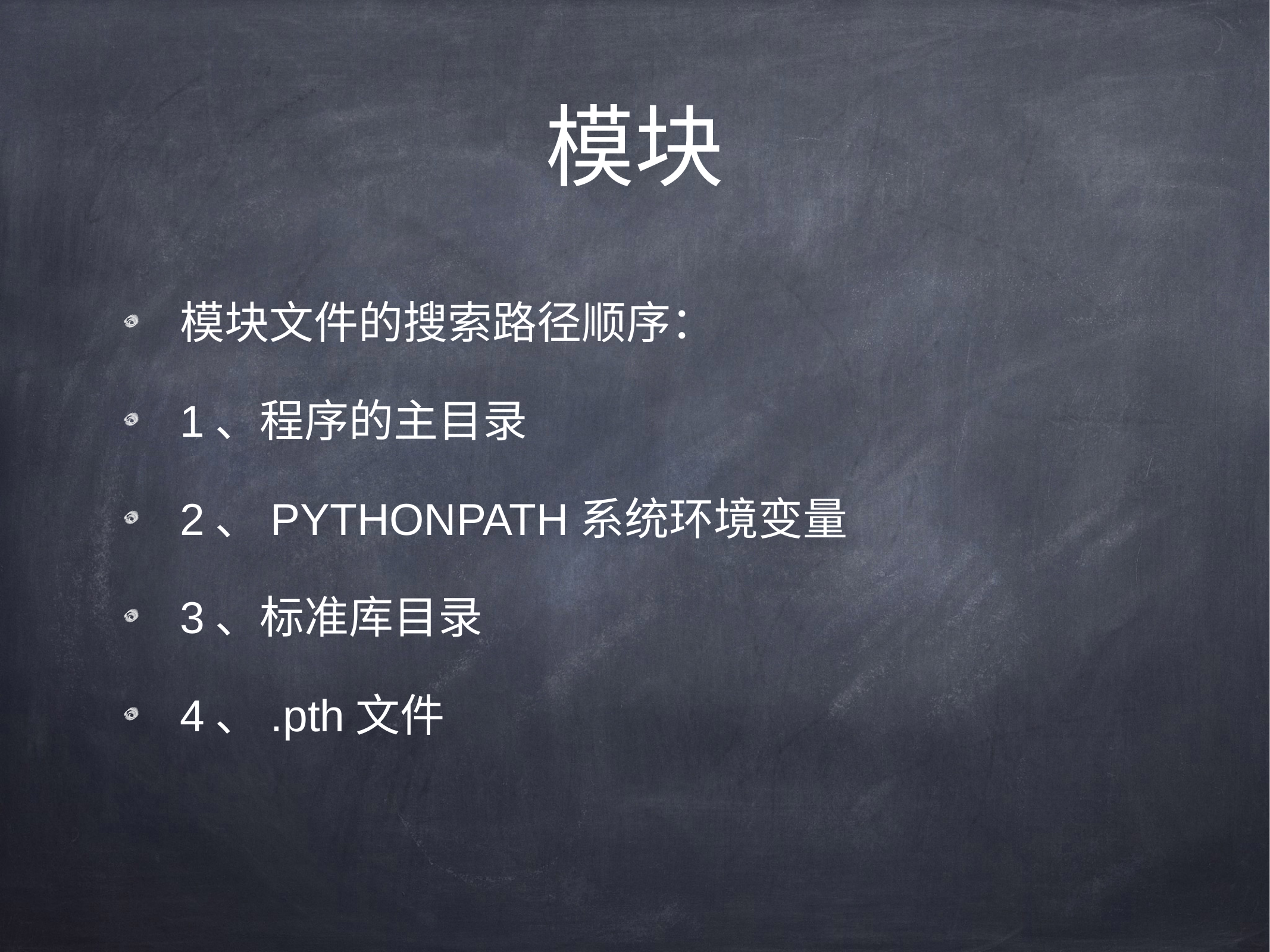

# 模块
模块文件的搜索路径顺序：
1、程序的主目录
2、PYTHONPATH系统环境变量
3、标准库目录
4、.pth文件